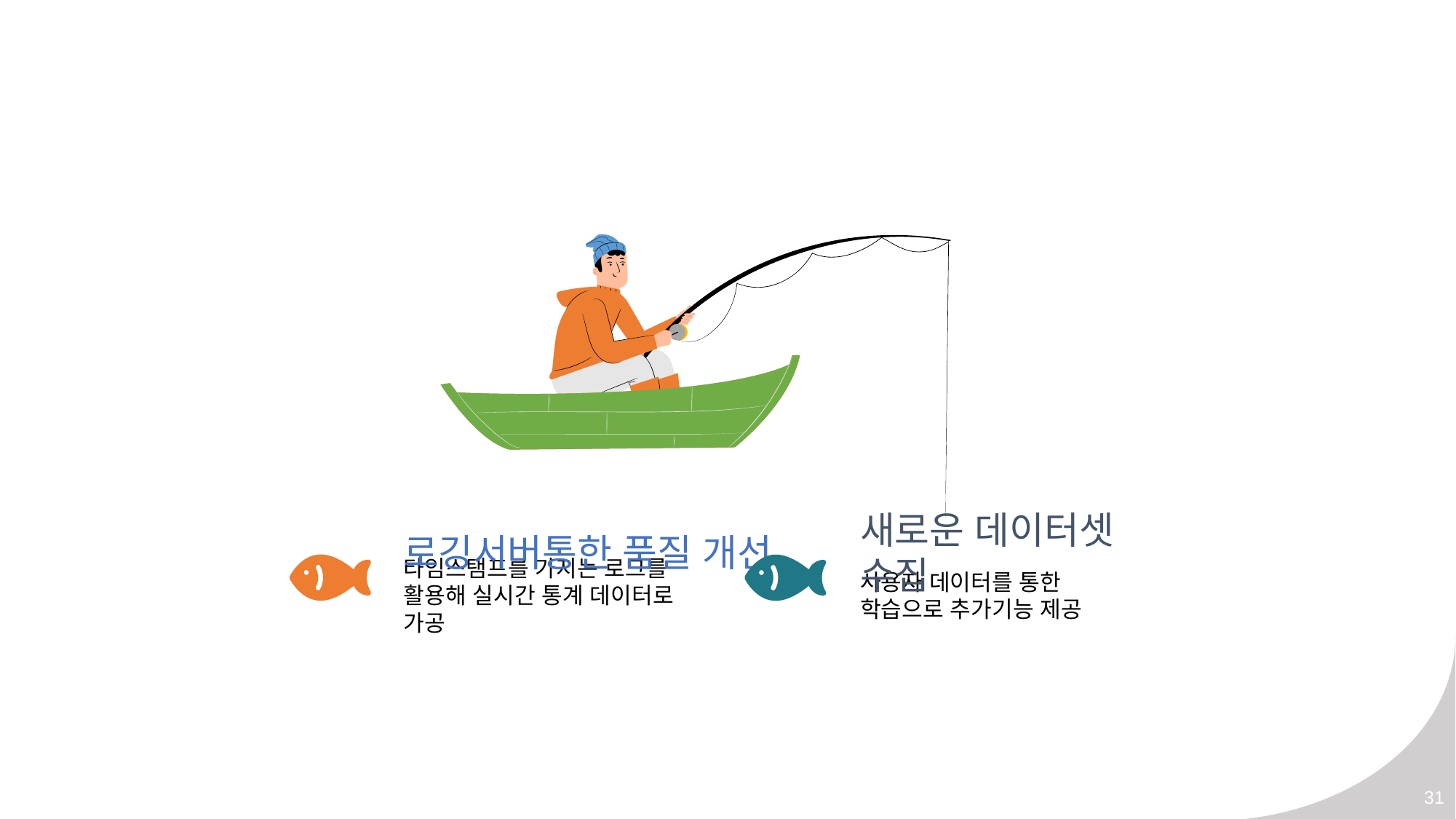

로깅서버통한 품질 개선
타임스탬프를 가지는 로그를 활용해 실시간 통계 데이터로 가공

새로운 데이터셋 수집
사용자 데이터를 통한 학습으로 추가기능 제공

31